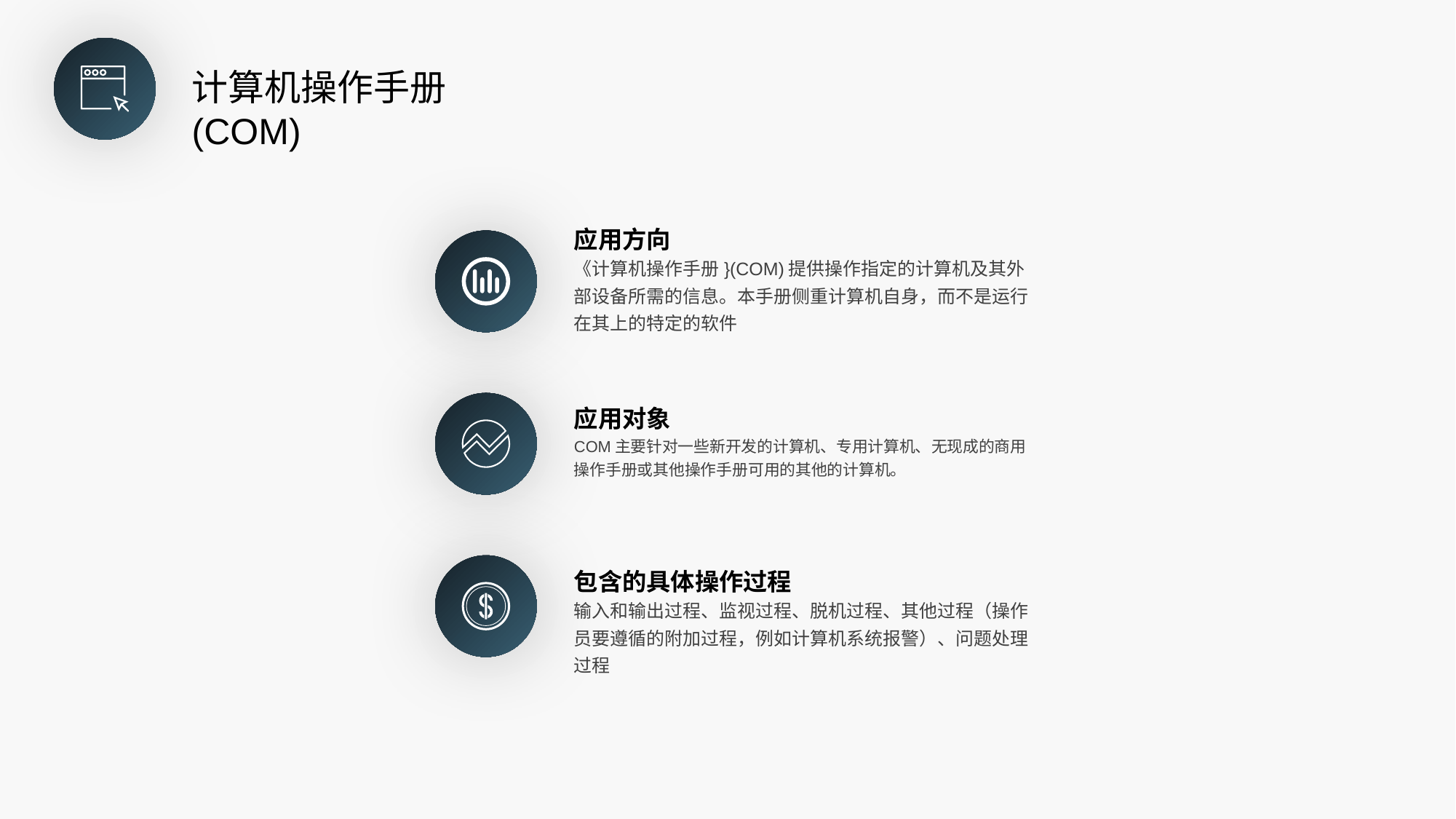

计算机操作手册(COM)
应用方向
《计算机操作手册}(COM)提供操作指定的计算机及其外部设备所需的信息。本手册侧重计算机自身，而不是运行在其上的特定的软件

应用对象
COM主要针对一些新开发的计算机、专用计算机、无现成的商用操作手册或其他操作手册可用的其他的计算机。

包含的具体操作过程
输入和输出过程、监视过程、脱机过程、其他过程（操作员要遵循的附加过程，例如计算机系统报警）、问题处理过程